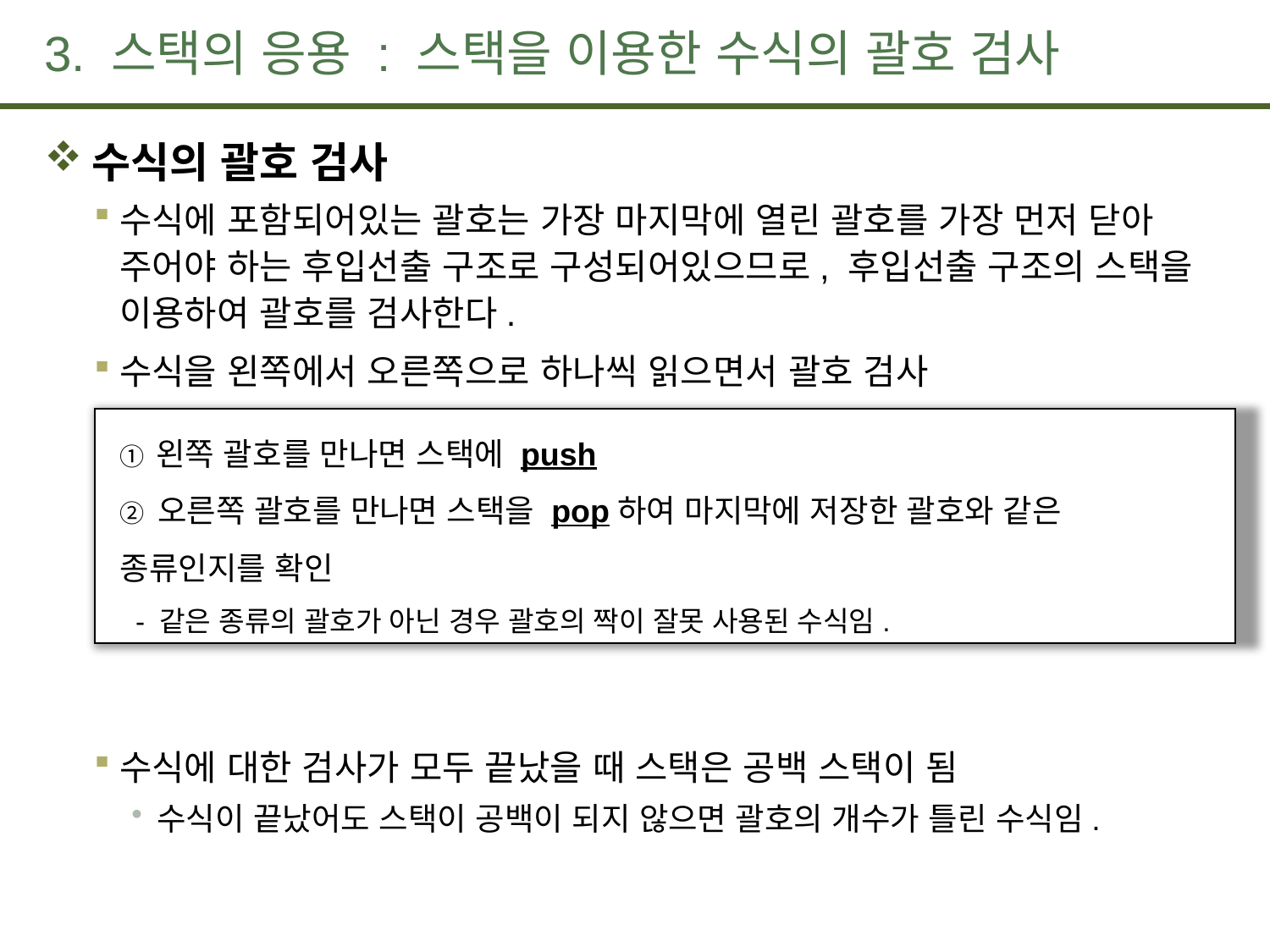

# 3. 스택의 응용 : 스택을 이용한 수식의 괄호 검사
수식의 괄호 검사
수식에 포함되어있는 괄호는 가장 마지막에 열린 괄호를 가장 먼저 닫아 주어야 하는 후입선출 구조로 구성되어있으므로, 후입선출 구조의 스택을 이용하여 괄호를 검사한다.
수식을 왼쪽에서 오른쪽으로 하나씩 읽으면서 괄호 검사

수식에 대한 검사가 모두 끝났을 때 스택은 공백 스택이 됨
수식이 끝났어도 스택이 공백이 되지 않으면 괄호의 개수가 틀린 수식임.

① 왼쪽 괄호를 만나면 스택에 push
② 오른쪽 괄호를 만나면 스택을 pop하여 마지막에 저장한 괄호와 같은 종류인지를 확인
  - 같은 종류의 괄호가 아닌 경우 괄호의 짝이 잘못 사용된 수식임.